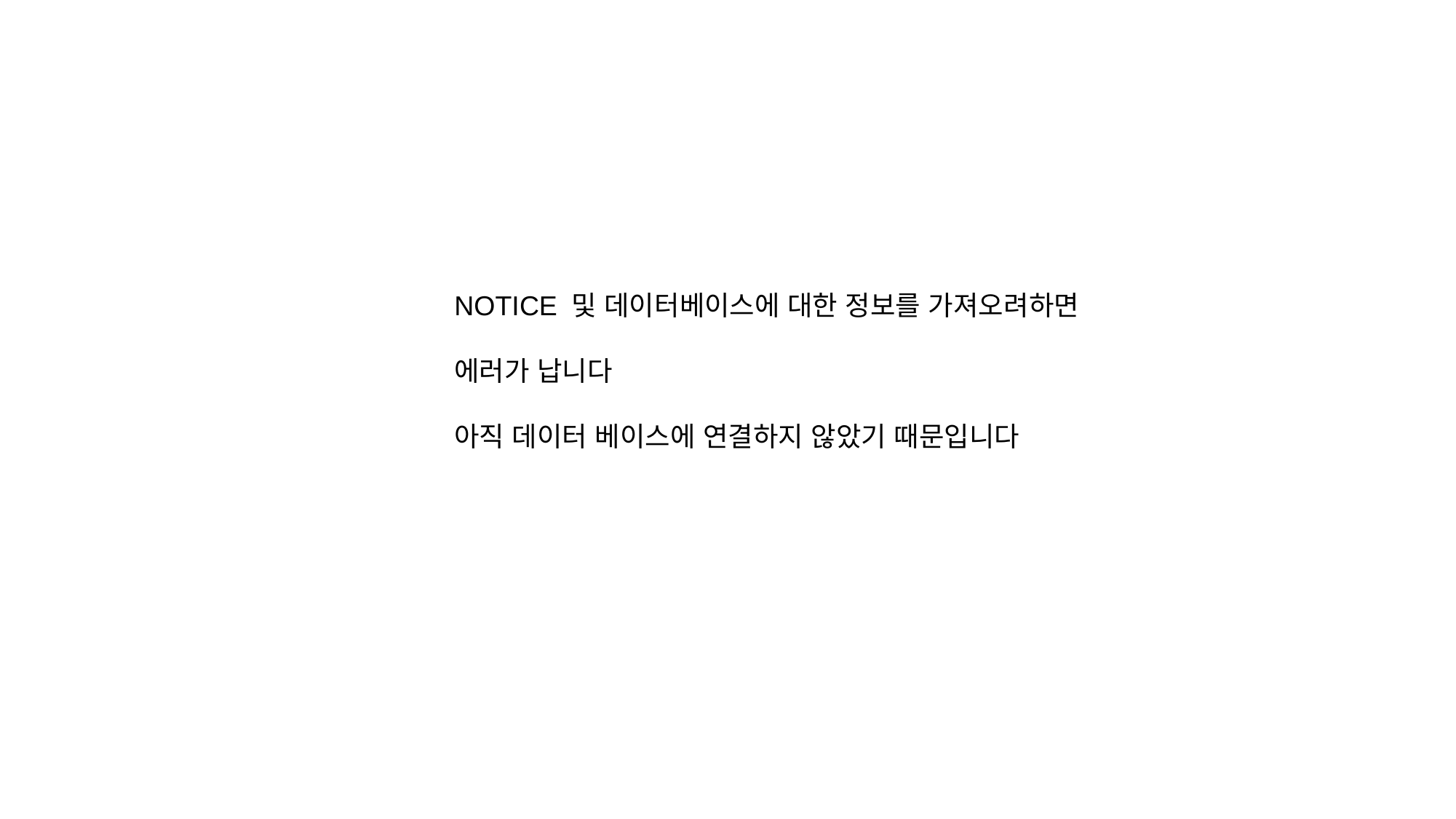

NOTICE 및 데이터베이스에 대한 정보를 가져오려하면

에러가 납니다

아직 데이터 베이스에 연결하지 않았기 때문입니다